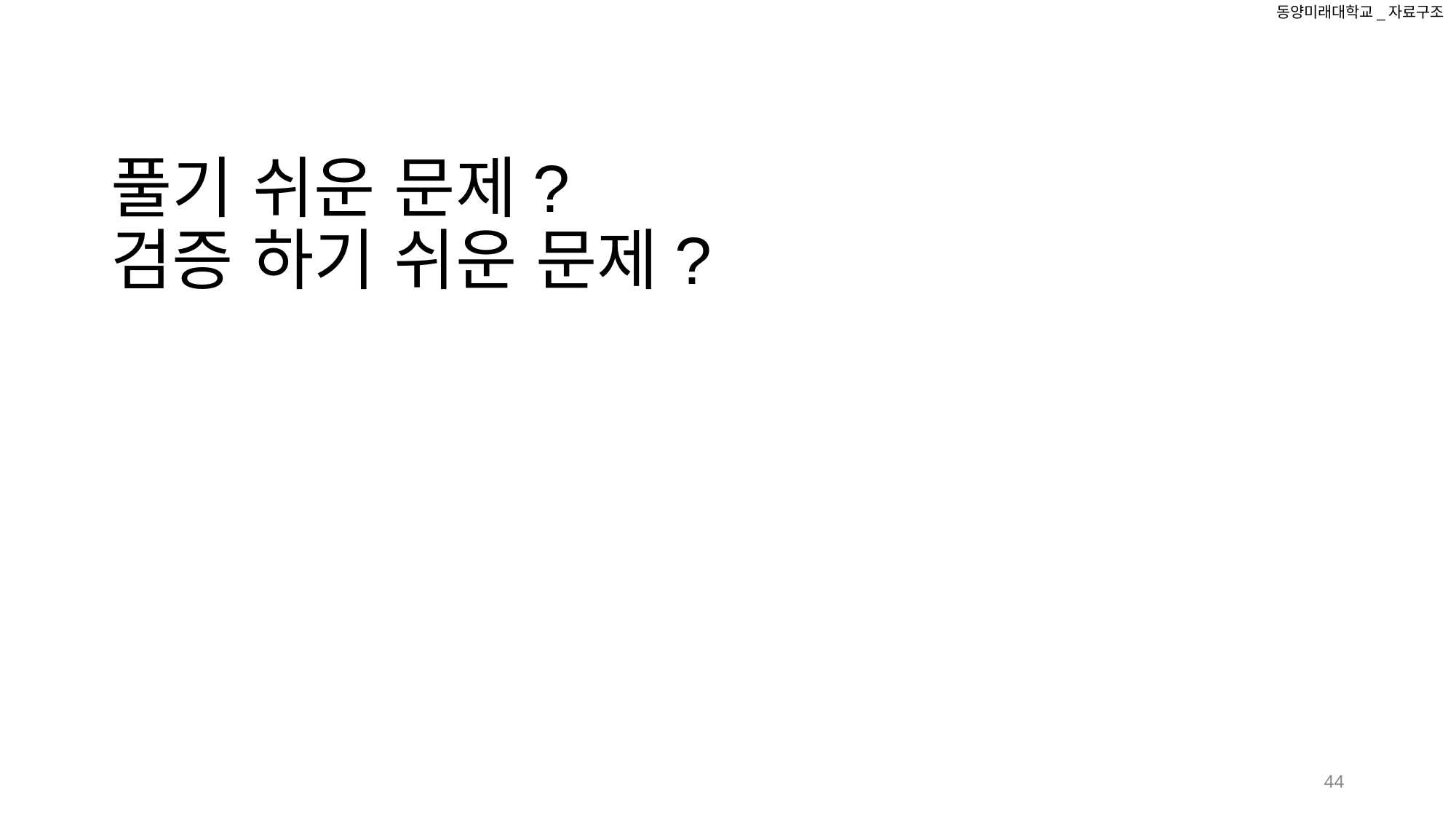

동양미래대학교_자료구조
# 풀기 쉬운 문제? 검증 하기 쉬운 문제?
44